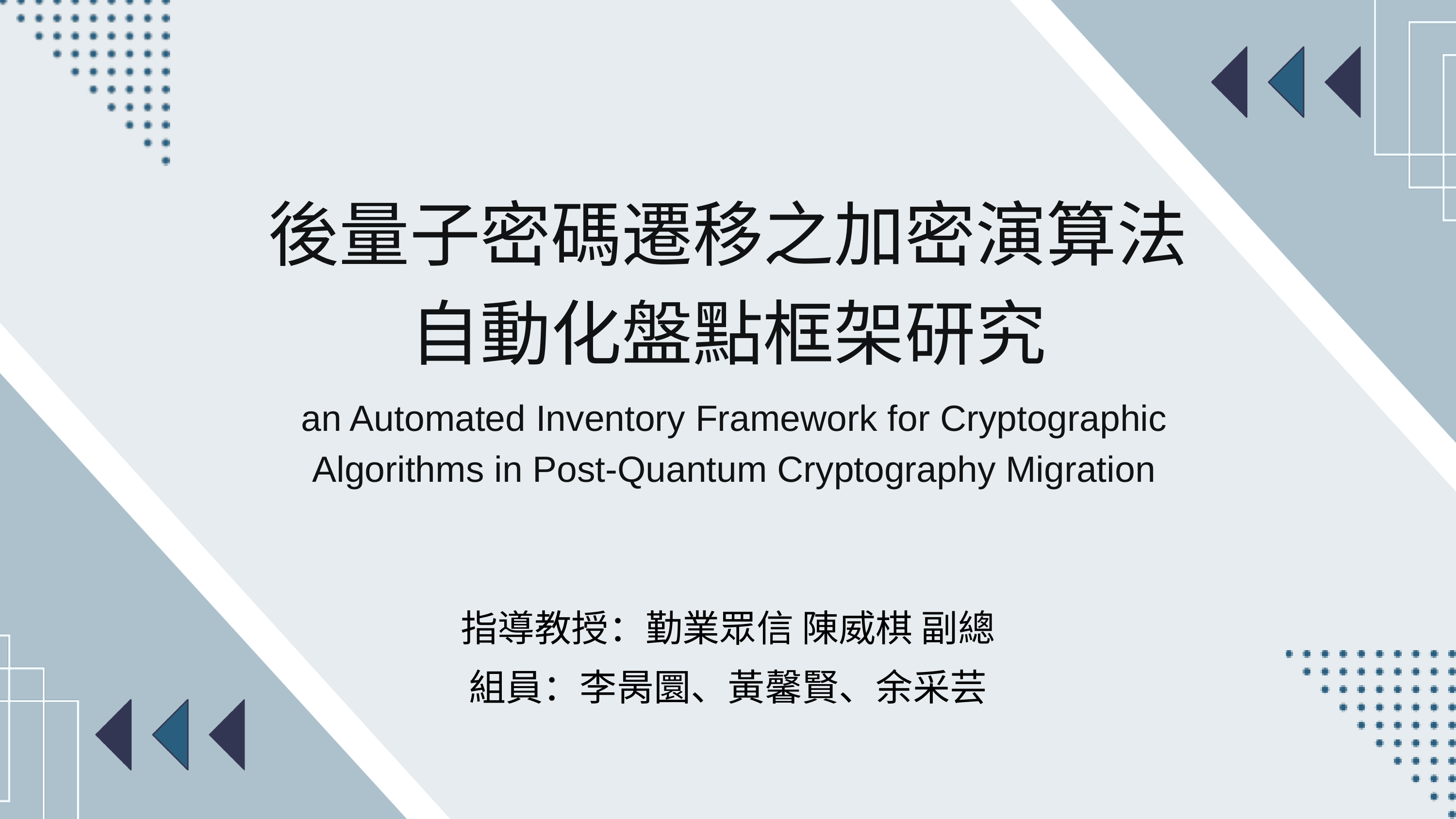

後量子密碼遷移之加密演算法自動化盤點框架研究
an Automated Inventory Framework for Cryptographic Algorithms in Post-Quantum Cryptography Migration

指導教授：勤業眾信 陳威棋 副總
組員：李昺圜、黃馨賢、余采芸